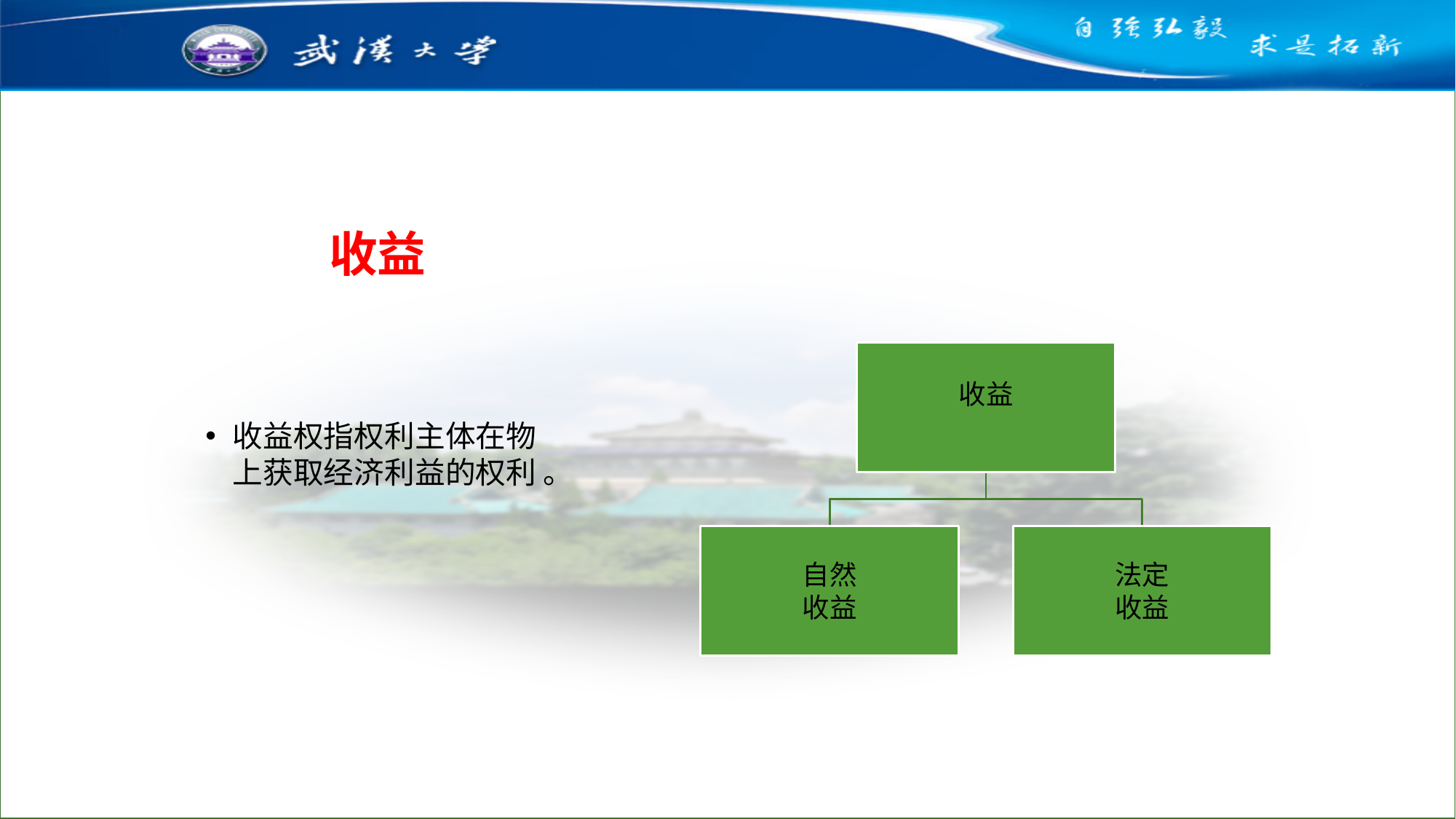

收益

收益

自然
收益

法定
收益

收益权指权利主体在物上获取经济利益的权利 。